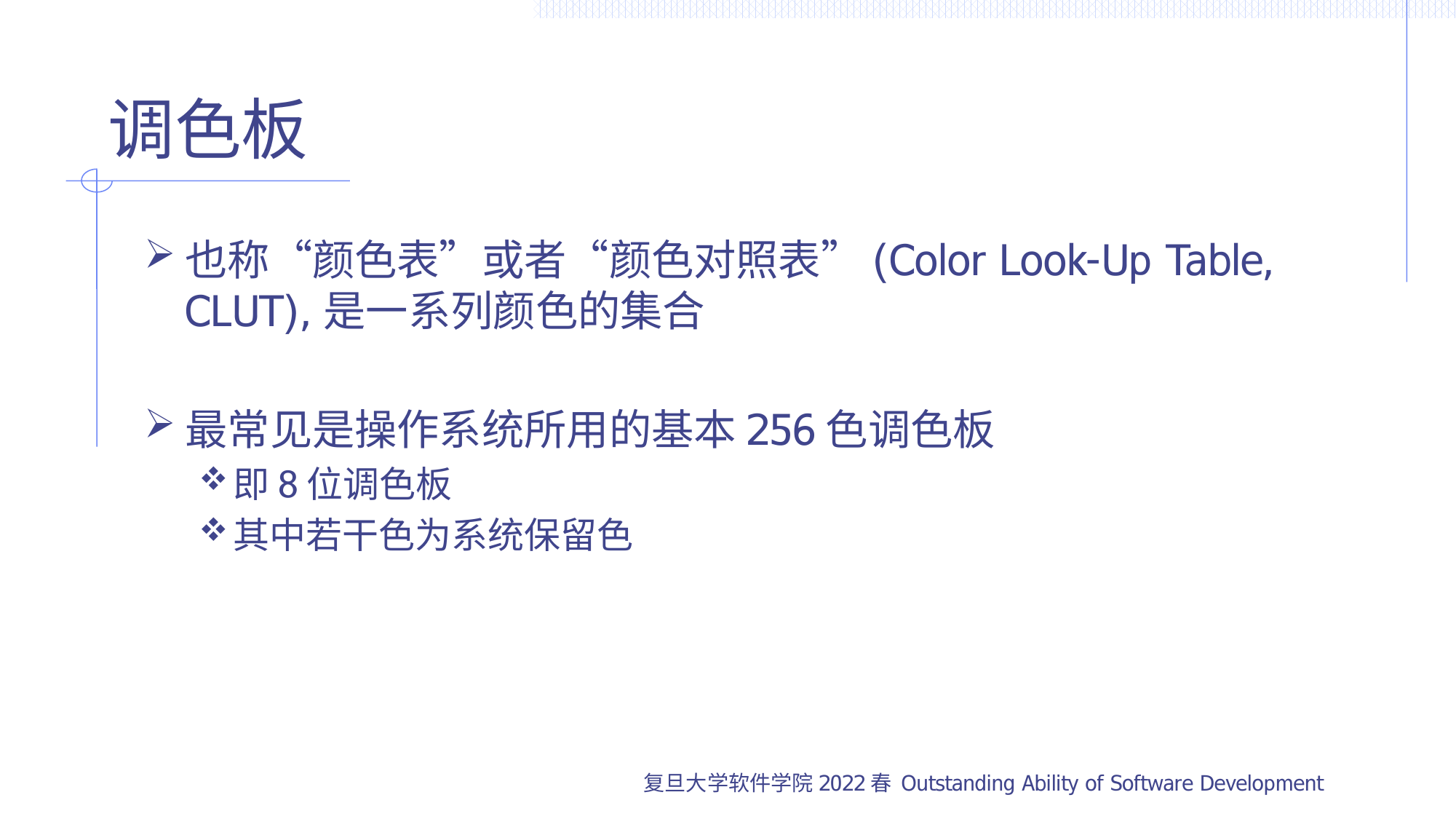

# 调色板
也称“颜色表”或者“颜色对照表”(Color Look-Up Table, CLUT),是一系列颜色的集合

最常见是操作系统所用的基本256色调色板
即8位调色板
其中若干色为系统保留色